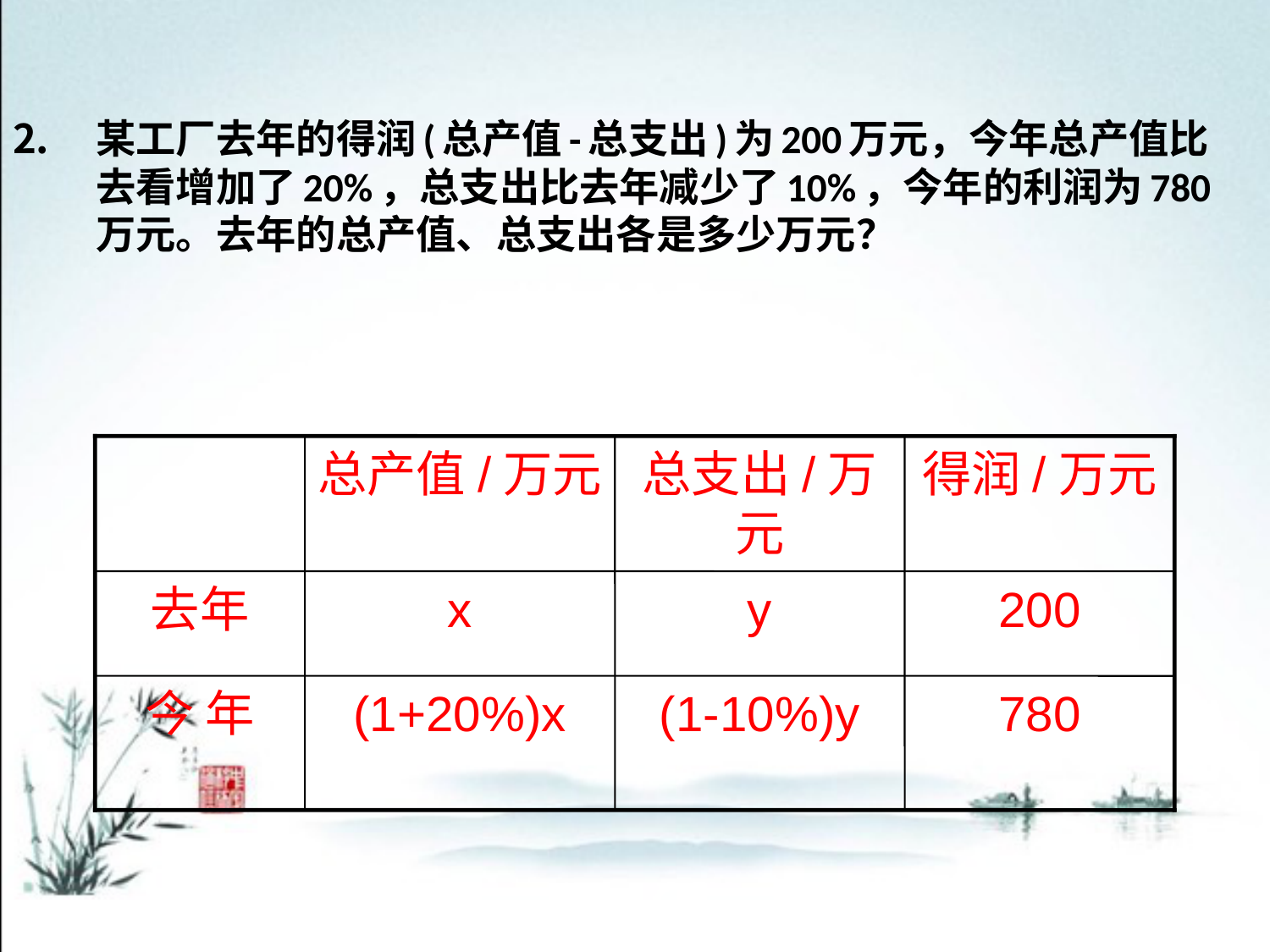

# 某工厂去年的得润(总产值-总支出)为200万元，今年总产值比去看增加了20%，总支出比去年减少了10%，今年的利润为780万元。去年的总产值、总支出各是多少万元？

总产值/万元

总支出/万元

得润/万元

去年

x
y
200
今 年

(1+20%)x
(1-10%)y
780